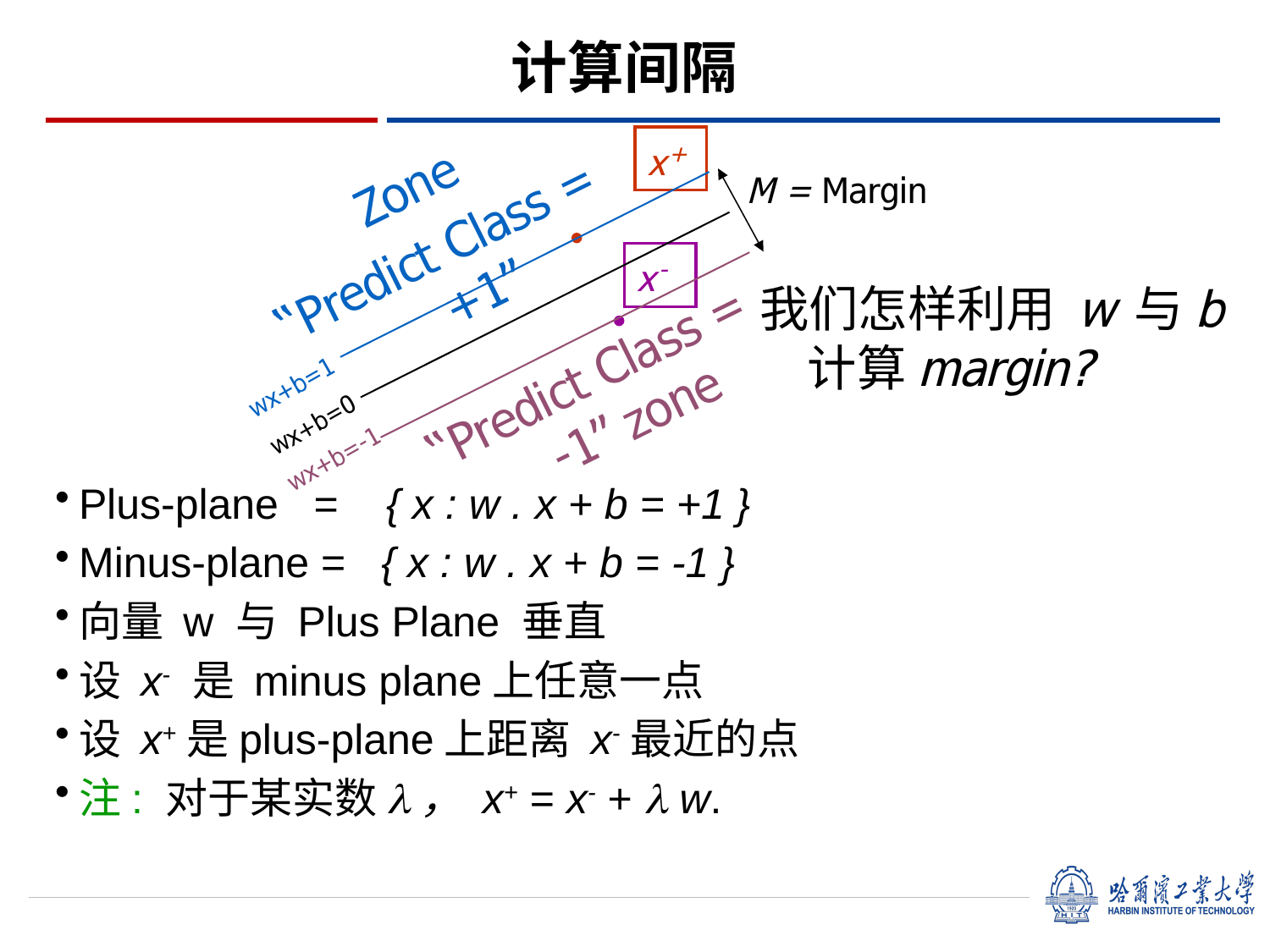

计算间隔
x+
Zone
“Predict Class = +1”
M = Margin

x-

我们怎样利用 w与b 计算margin?

“Predict Class = -1” zone

wx+b=1
wx+b=0
wx+b=-1
Plus-plane   =    { x : w . x + b = +1 }
Minus-plane =   { x : w . x + b = -1 }
向量 w 与 Plus Plane 垂直
设 x- 是 minus plane上任意一点
设 x+是plus-plane上距离 x-最近的点
注: 对于某实数λ， x+ = x- + λ w.